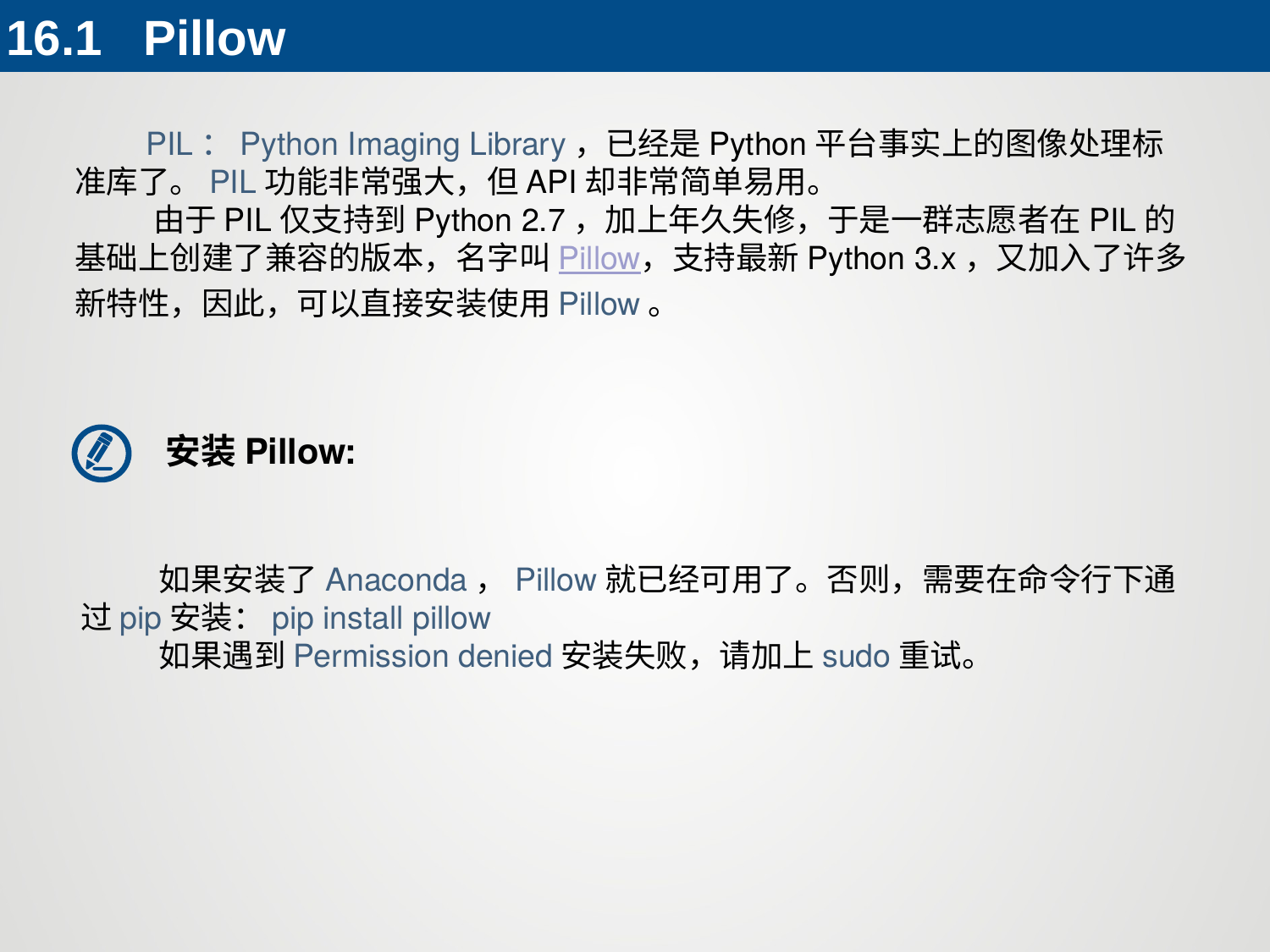

16.1   Pillow
        PIL：Python Imaging Library，已经是Python平台事实上的图像处理标准库了。PIL功能非常强大，但API却非常简单易用。
        由于PIL仅支持到Python 2.7，加上年久失修，于是一群志愿者在PIL的基础上创建了兼容的版本，名字叫Pillow，支持最新Python 3.x，又加入了许多新特性，因此，可以直接安装使用Pillow。
安装Pillow:

        如果安装了Anaconda，Pillow就已经可用了。否则，需要在命令行下通过pip安装：pip install pillow
        如果遇到Permission denied安装失败，请加上sudo重试。